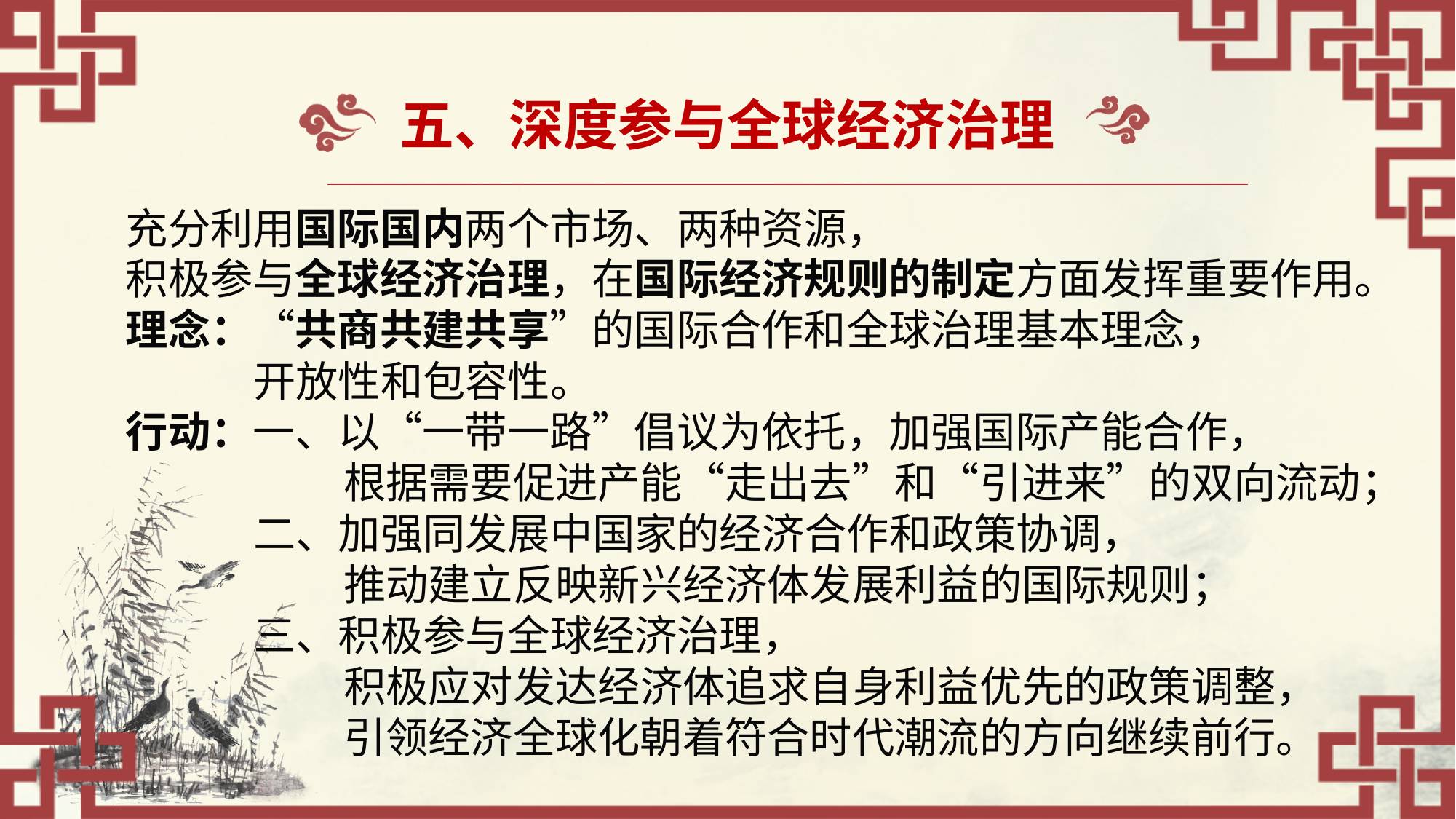

五、深度参与全球经济治理
充分利用国际国内两个市场、两种资源，
积极参与全球经济治理，在国际经济规则的制定方面发挥重要作用。
理念：“共商共建共享”的国际合作和全球治理基本理念，
	      开放性和包容性。
行动：一、以“一带一路”倡议为依托，加强国际产能合作，
		    根据需要促进产能“走出去”和“引进来”的双向流动；
	      二、加强同发展中国家的经济合作和政策协调，
		    推动建立反映新兴经济体发展利益的国际规则；
	      三、积极参与全球经济治理，
		    积极应对发达经济体追求自身利益优先的政策调整，
		    引领经济全球化朝着符合时代潮流的方向继续前行。